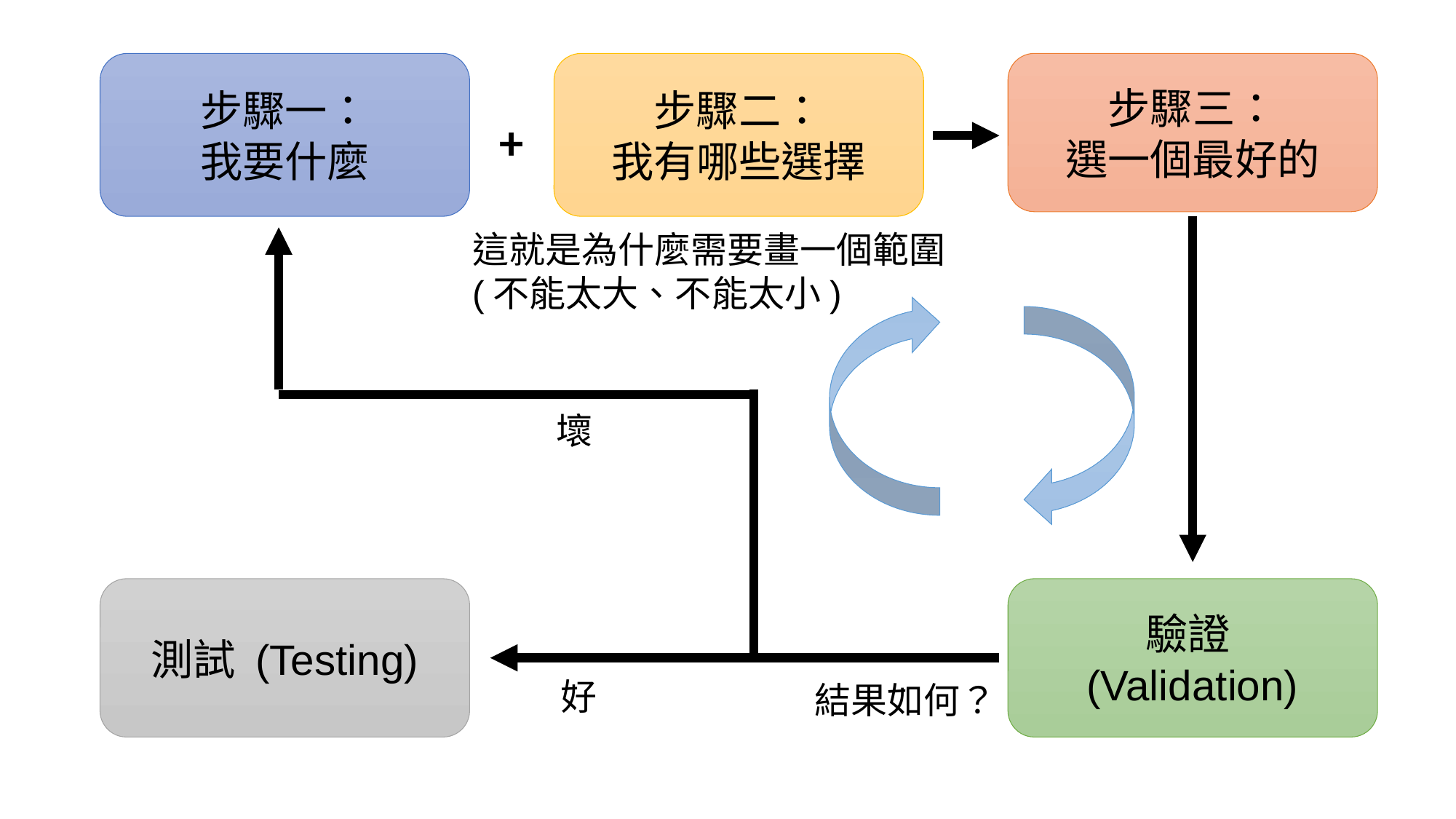

#
步驟二：
我有哪些選擇
步驟一：
我要什麼
步驟三：
選一個最好的
+
這就是為什麼需要畫一個範圍 (不能太大、不能太小)

壞
測試 (Testing)
驗證
(Validation)
好
結果如何？